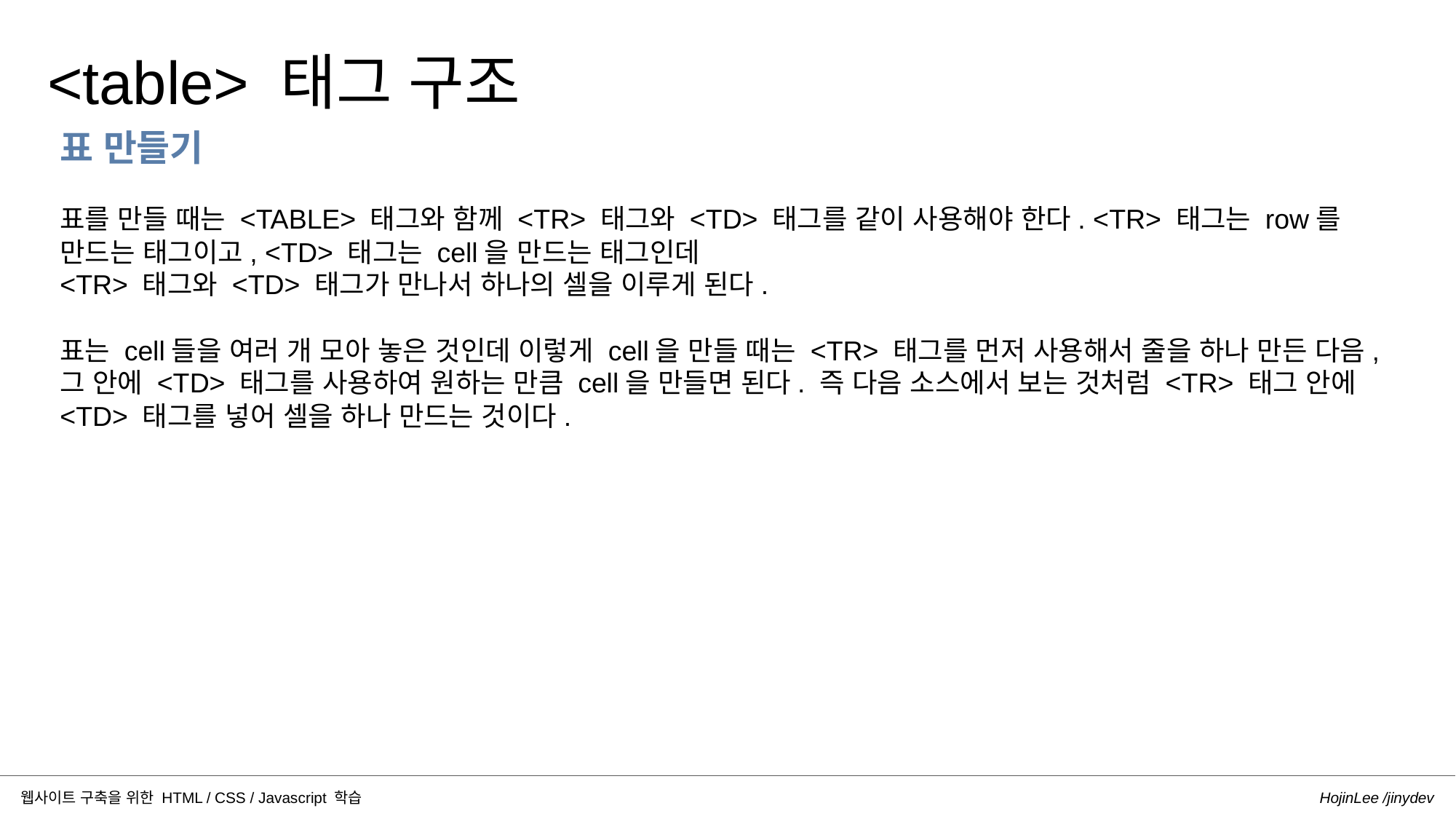

<table> 태그 구조
표 만들기
표를 만들 때는 <TABLE> 태그와 함께 <TR> 태그와 <TD> 태그를 같이 사용해야 한다. <TR> 태그는 row를 만드는 태그이고, <TD> 태그는 cell을 만드는 태그인데
<TR> 태그와 <TD> 태그가 만나서 하나의 셀을 이루게 된다.

표는 cell들을 여러 개 모아 놓은 것인데 이렇게 cell을 만들 때는 <TR> 태그를 먼저 사용해서 줄을 하나 만든 다음, 그 안에 <TD> 태그를 사용하여 원하는 만큼 cell을 만들면 된다. 즉 다음 소스에서 보는 것처럼 <TR> 태그 안에 <TD> 태그를 넣어 셀을 하나 만드는 것이다.
HojinLee /jinydev
웹사이트 구축을 위한 HTML / CSS / Javascript 학습